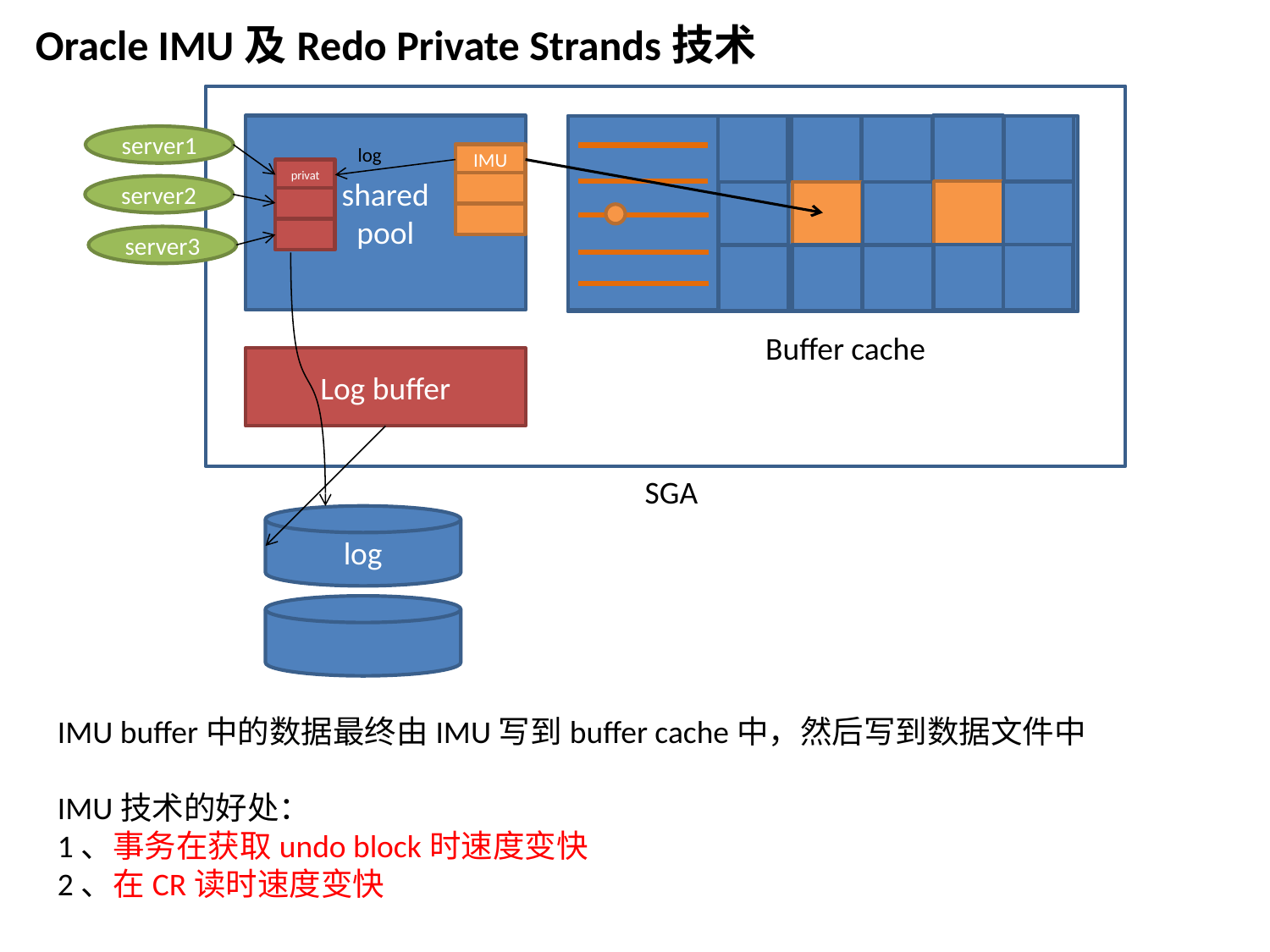

Oracle IMU及Redo Private Strands技术

shared
pool

server1
IMU
privat

server2

server3

Buffer cache
Log buffer
SGA
log

log
IMU buffer中的数据最终由IMU写到buffer cache中，然后写到数据文件中

IMU技术的好处：
1、事务在获取undo block时速度变快
2、在CR读时速度变快